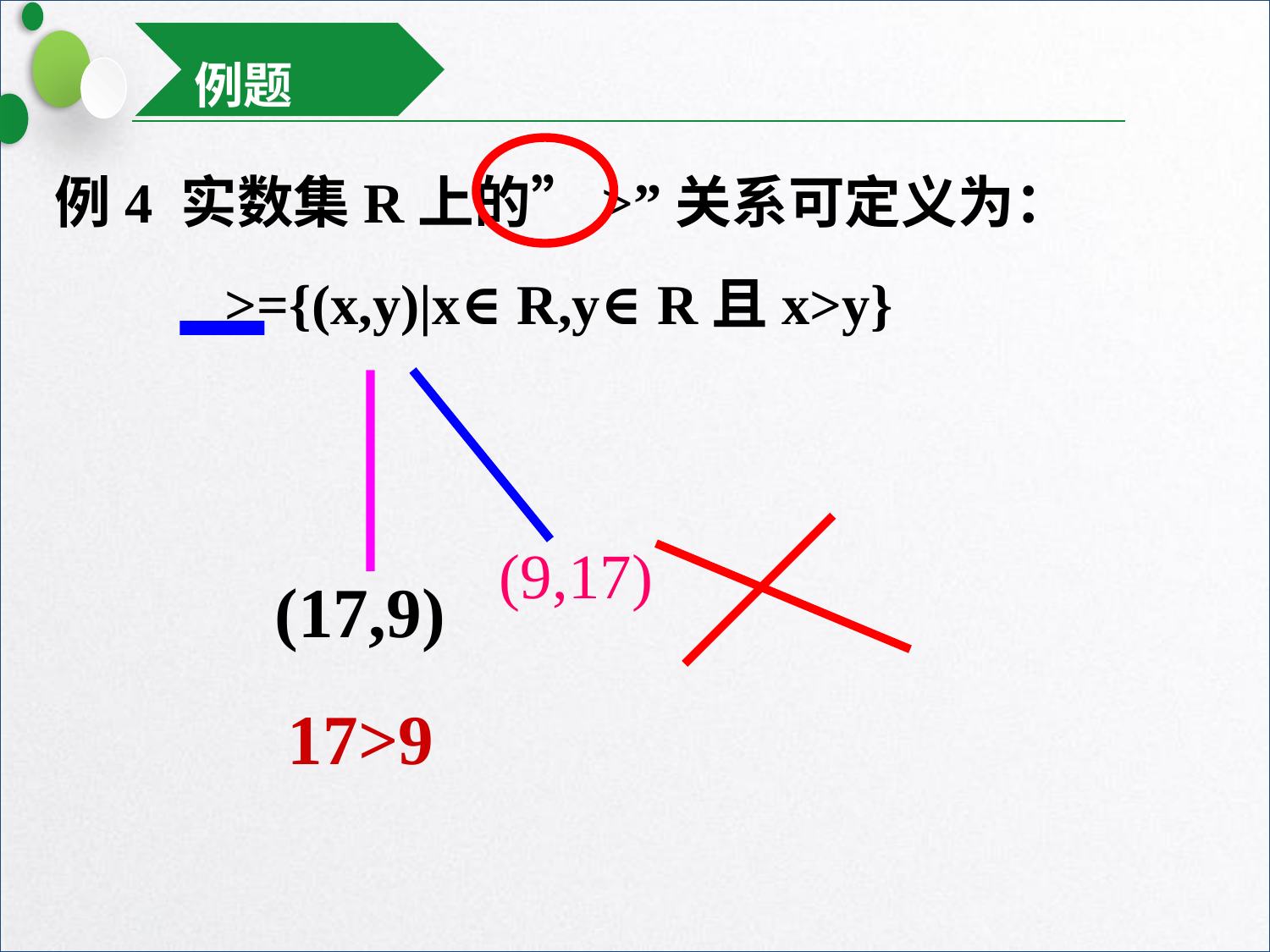

例题
例4 实数集R上的”>”关系可定义为：
            >={(x,y)|x∈R,y∈R且x>y}

(9,17)

(17,9)
17>9